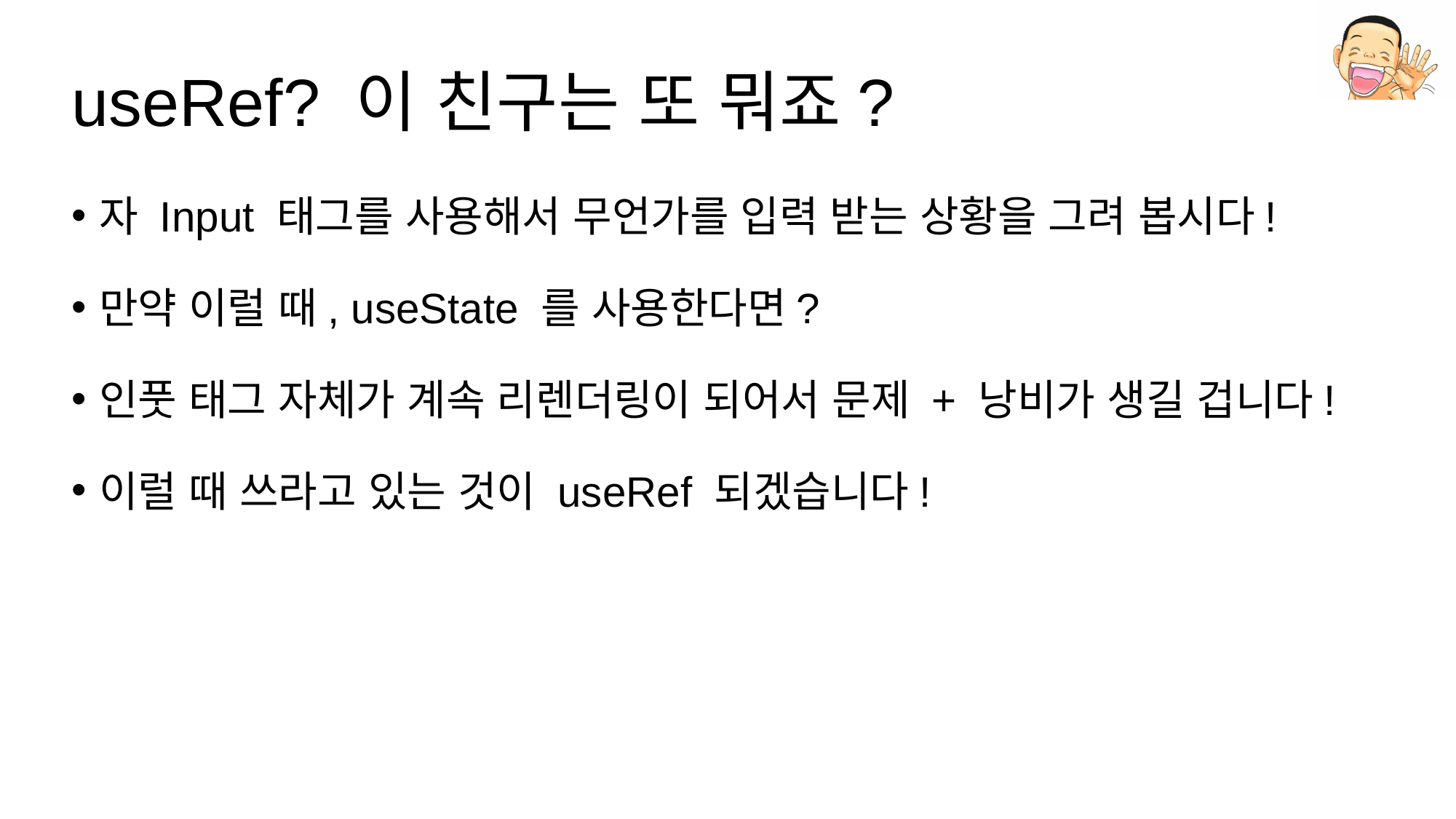

# useRef? 이 친구는 또 뭐죠?
자 Input 태그를 사용해서 무언가를 입력 받는 상황을 그려 봅시다!
만약 이럴 때, useState 를 사용한다면?
인풋 태그 자체가 계속 리렌더링이 되어서 문제 + 낭비가 생길 겁니다!
이럴 때 쓰라고 있는 것이 useRef 되겠습니다!